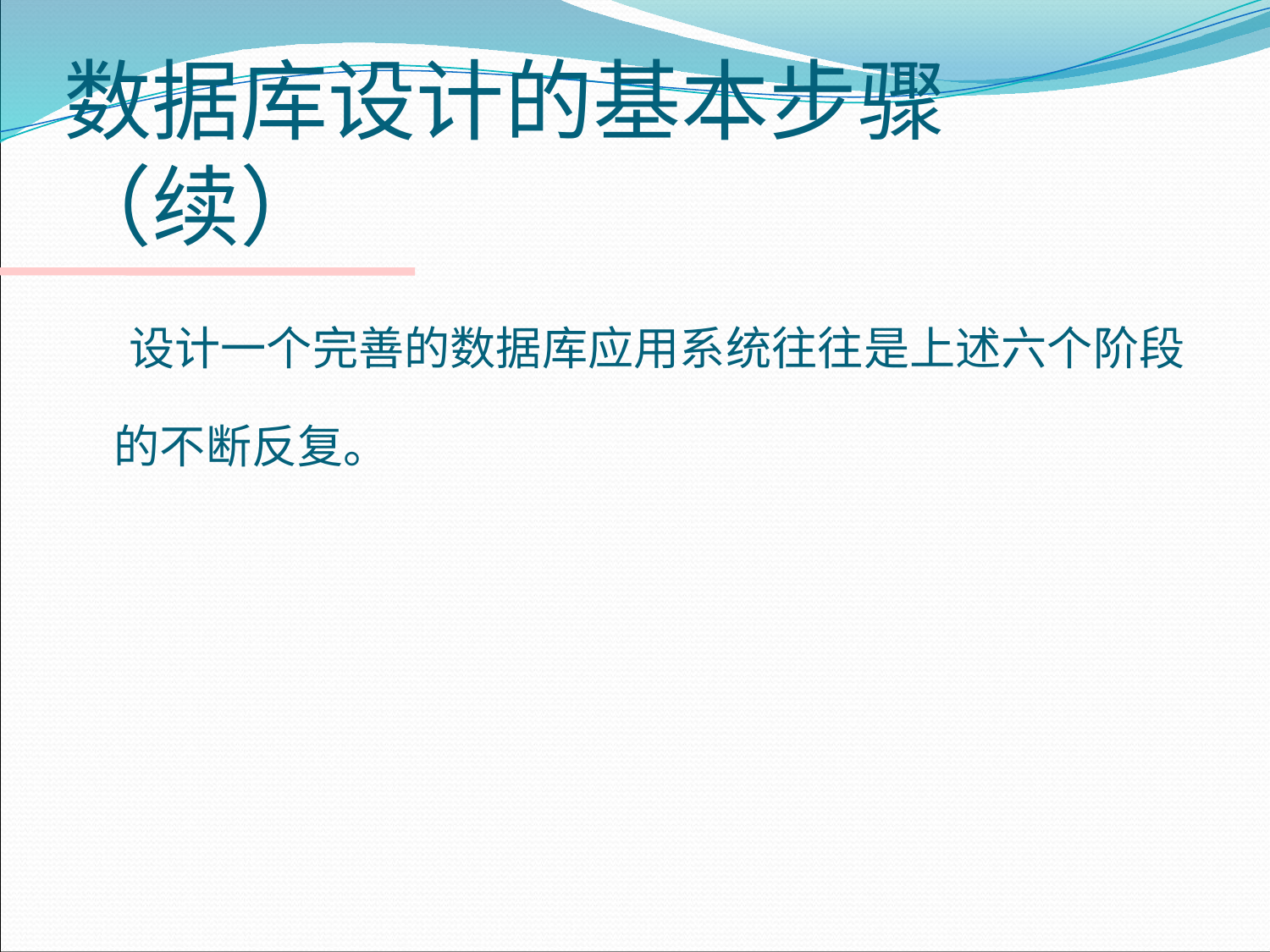

# 数据库设计的基本步骤（续）
    设计一个完善的数据库应用系统往往是上述六个阶段的不断反复。

674